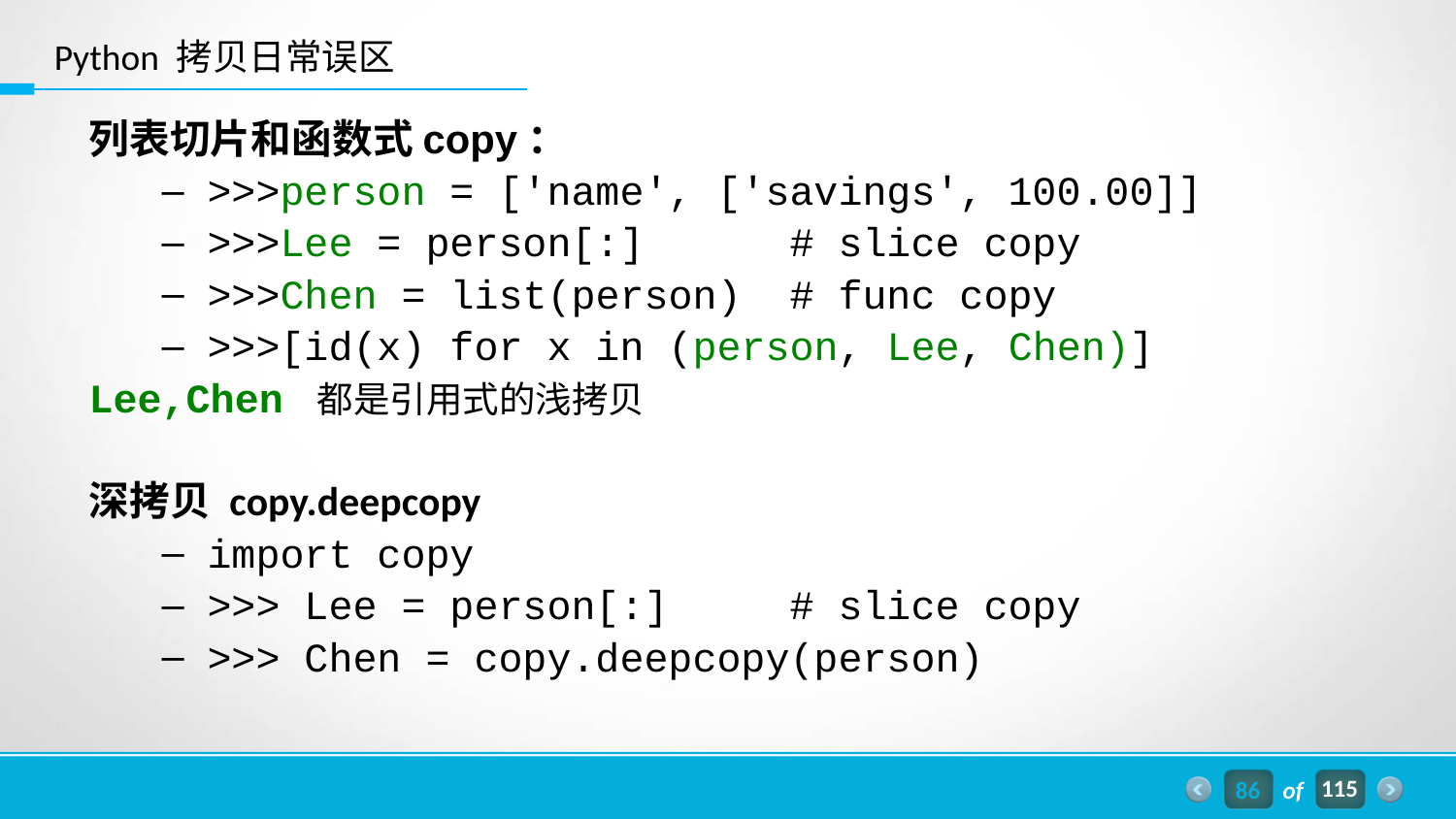

Python 拷贝日常误区

列表切片和函数式copy：
>>>person = ['name', ['savings', 100.00]]
>>>Lee = person[:] 	# slice copy
>>>Chen = list(person) 	# func copy
>>>[id(x) for x in (person, Lee, Chen)]
Lee,Chen 都是引用式的浅拷贝

深拷贝 copy.deepcopy
import copy
>>> Lee = person[:] 	# slice copy
>>> Chen = copy.deepcopy(person)

86